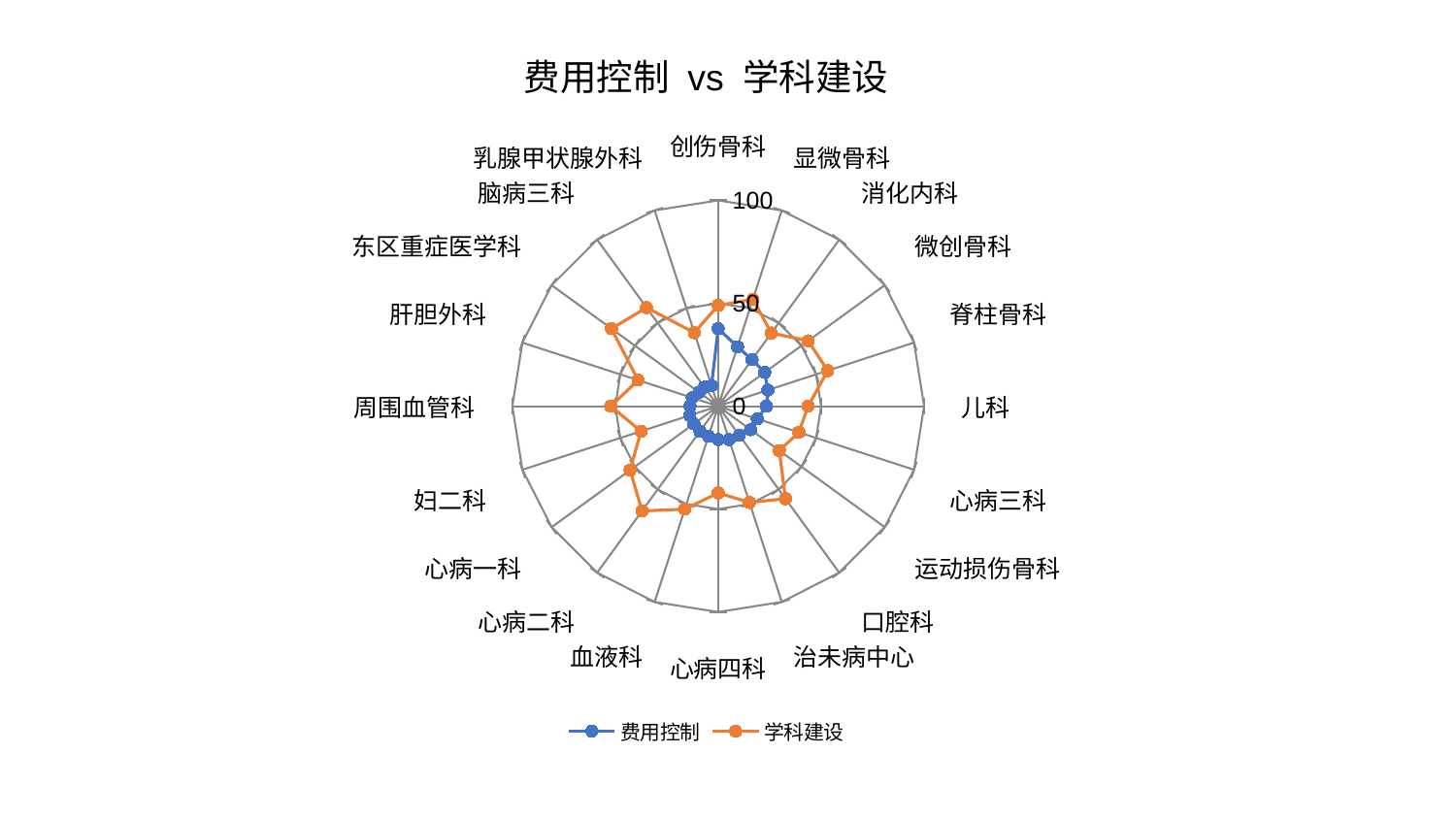

### Chart: 费用控制 vs 学科建设

| Category | 费用控制 | 学科建设 |
|---|---|---|
| 创伤骨科 | 37.67994119086728 | 48.95795278514133 |
| 显微骨科 | 30.3636859700249 | 54.61445840428798 |
| 消化内科 | 27.974214804564838 | 43.93839175332954 |
| 微创骨科 | 27.955500409319356 | 54.060181490415545 |
| 脊柱骨科 | 25.394412940462793 | 55.91211953987795 |
| 儿科 | 23.457267490493503 | 43.70561524882918 |
| 心病三科 | 19.96134264856486 | 41.18503247730467 |
| 运动损伤骨科 | 19.435782743508373 | 36.747697377440936 |
| 口腔科 | 17.510909068209628 | 55.595716623845576 |
| 治未病中心 | 17.12032913448134 | 49.190508948118016 |
| 心病四科 | 16.249458939193847 | 42.16544891064611 |
| 血液科 | 15.335376498655872 | 52.6137138878962 |
| 心病二科 | 15.11138387930214 | 62.91907472472487 |
| 心病一科 | 14.630723067270617 | 52.9087513911426 |
| 妇二科 | 14.460718553893134 | 39.44986437432877 |
| 周围血管科 | 13.688496303672753 | 52.19435011255398 |
| 肝胆外科 | 13.24000329325023 | 40.9110407346879 |
| 东区重症医学科 | 11.493249657512687 | 64.11116014657851 |
| 脑病三科 | 11.43342949252453 | 59.21799238675048 |
| 乳腺甲状腺外科 | 10.4712146559628 | 37.58093939846697 |
41